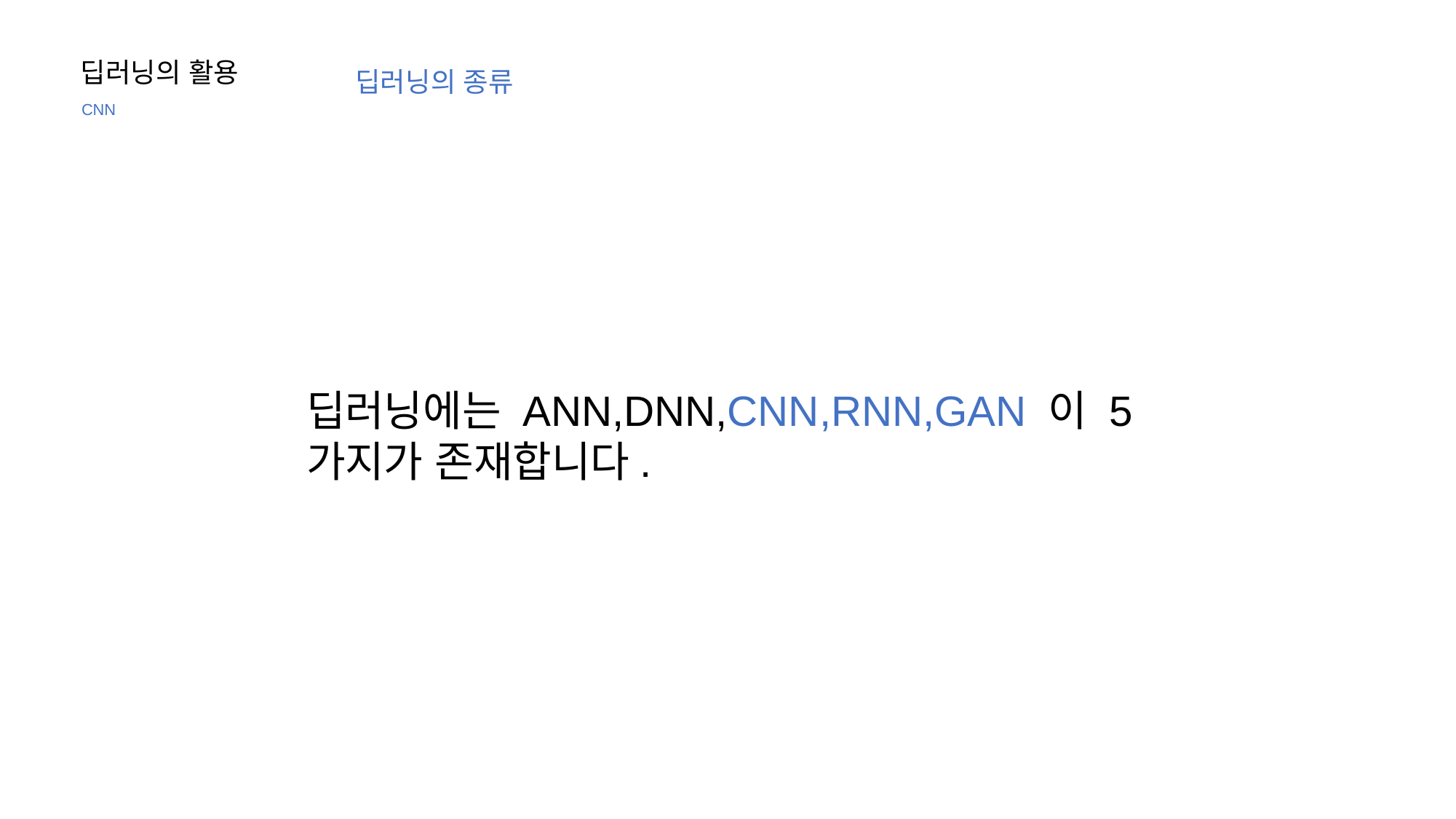

딥러닝의 활용
딥러닝의 종류
CNN
딥러닝에는 ANN,DNN,CNN,RNN,GAN 이 5가지가 존재합니다.